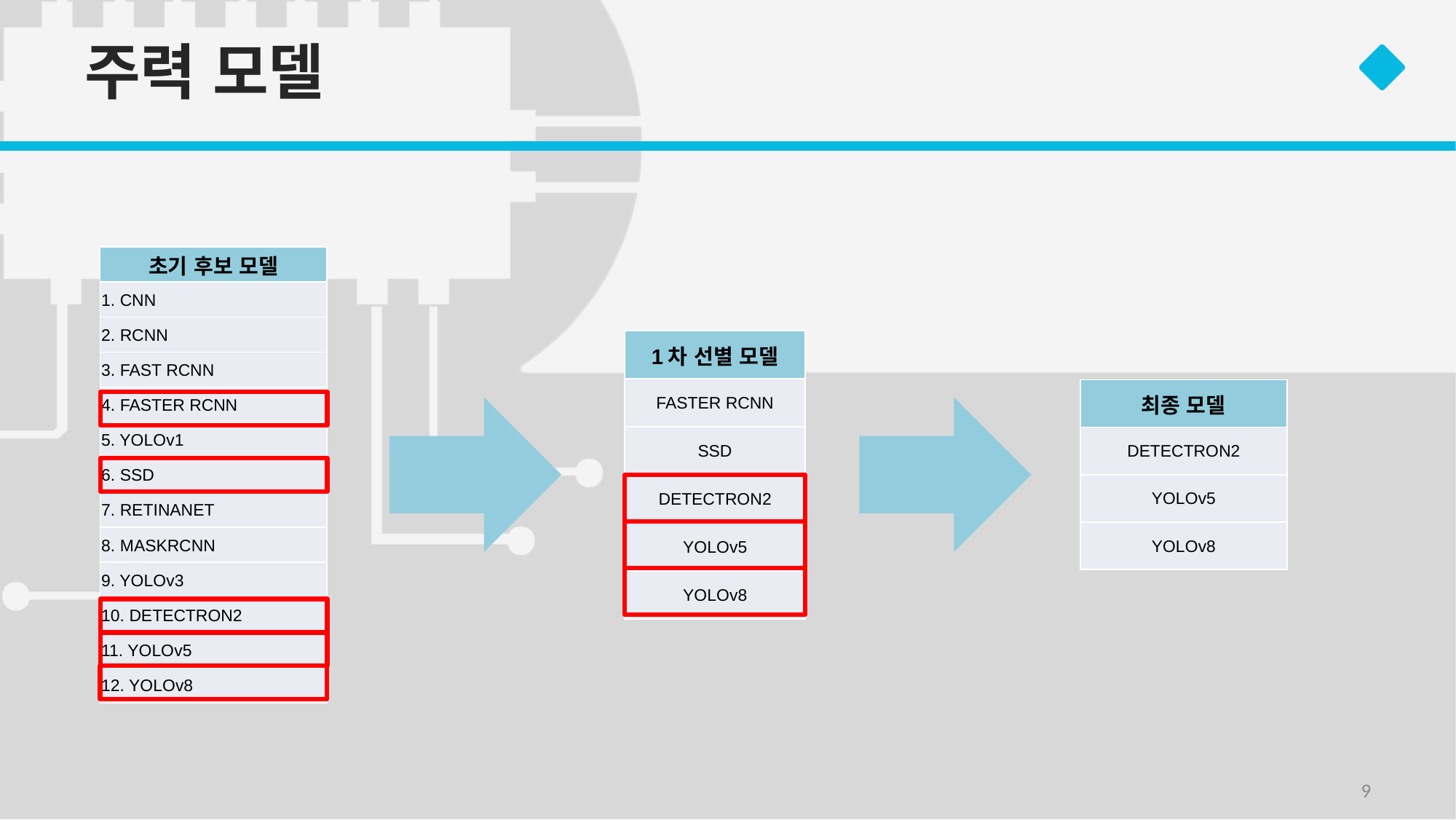

# 주력 모델
| 초기 후보 모델 |
| --- |
| 1. CNN |
| 2. RCNN |
| 3. FAST RCNN |
| 4. FASTER RCNN |
| 5. YOLOv1 |
| 6. SSD |
| 7. RETINANET |
| 8. MASKRCNN |
| 9. YOLOv3 |
| 10. DETECTRON2 |
| 11. YOLOv5 |
| 12. YOLOv8 |
| 1차 선별 모델 |
| --- |
| FASTER RCNN |
| SSD |
| DETECTRON2 |
| YOLOv5 |
| YOLOv8 |
| 최종 모델 |
| --- |
| DETECTRON2 |
| YOLOv5 |
| YOLOv8 |

9